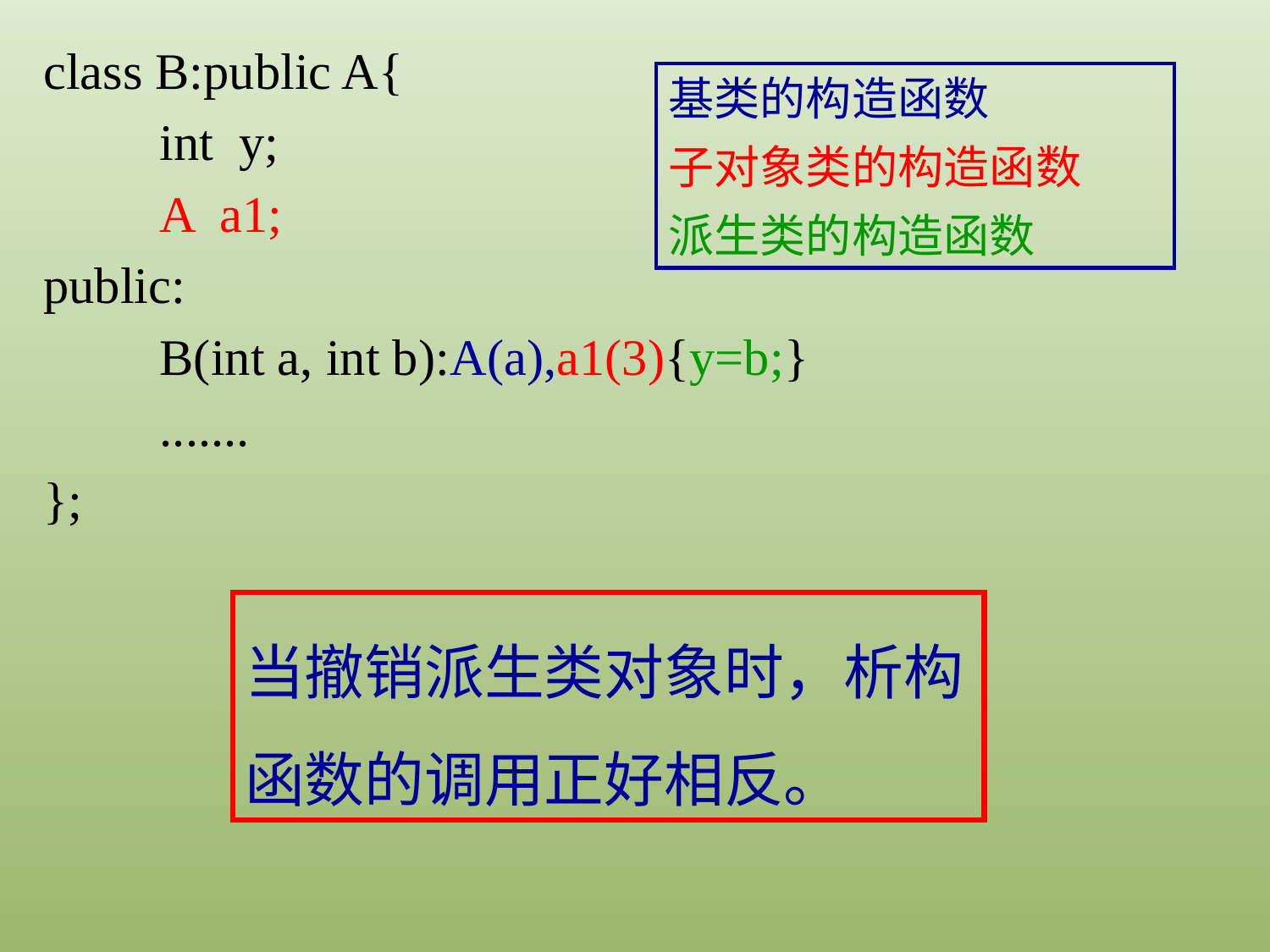

class B:public A{
         int  y;
         A  a1;
public:
         B(int a, int b):A(a),a1(3){y=b;}
         .......
};
基类的构造函数
子对象类的构造函数
派生类的构造函数
当撤销派生类对象时，析构函数的调用正好相反。
736